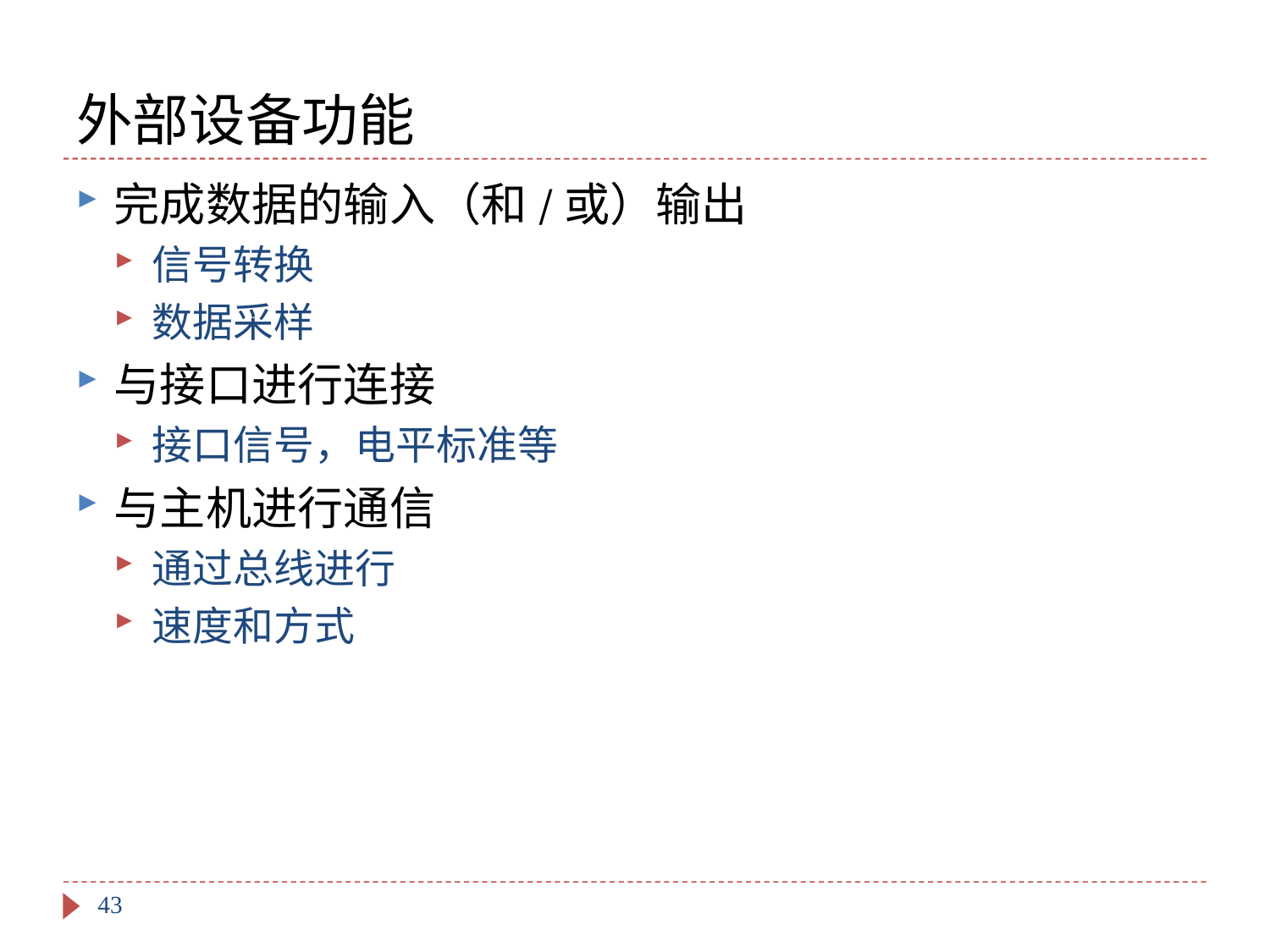

# 外部设备功能
完成数据的输入（和/或）输出
信号转换
数据采样
与接口进行连接
接口信号，电平标准等
与主机进行通信
通过总线进行
速度和方式

43